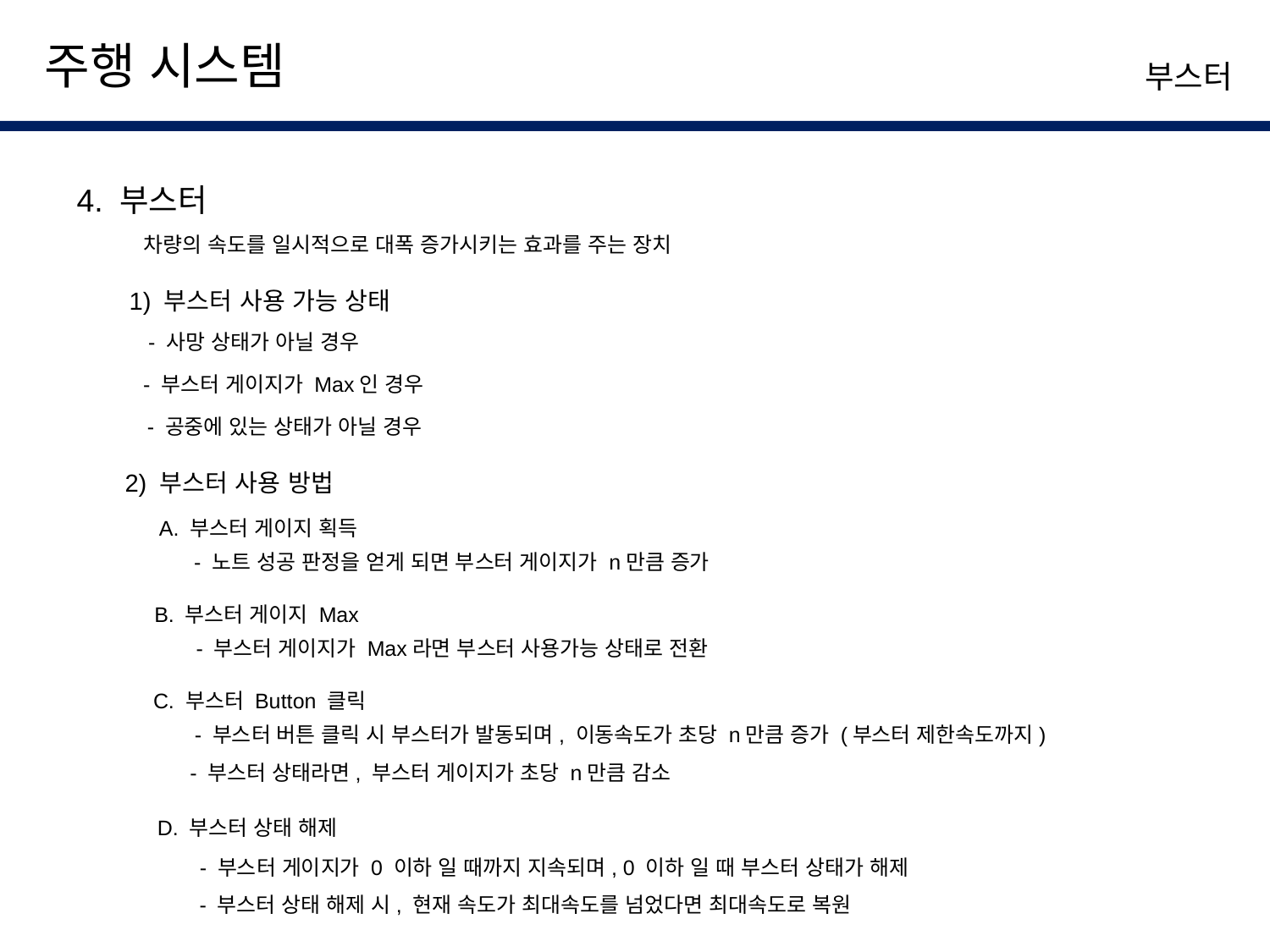

주행 시스템
부스터

4. 부스터
차량의 속도를 일시적으로 대폭 증가시키는 효과를 주는 장치
1) 부스터 사용 가능 상태
- 사망 상태가 아닐 경우
- 부스터 게이지가 Max인 경우
- 공중에 있는 상태가 아닐 경우
2) 부스터 사용 방법
A. 부스터 게이지 획득
- 노트 성공 판정을 얻게 되면 부스터 게이지가 n만큼 증가
B. 부스터 게이지 Max
- 부스터 게이지가 Max라면 부스터 사용가능 상태로 전환
C. 부스터 Button 클릭
- 부스터 버튼 클릭 시 부스터가 발동되며, 이동속도가 초당 n만큼 증가 (부스터 제한속도까지)
- 부스터 상태라면, 부스터 게이지가 초당 n만큼 감소
D. 부스터 상태 해제
- 부스터 게이지가 0 이하 일 때까지 지속되며, 0 이하 일 때 부스터 상태가 해제
- 부스터 상태 해제 시, 현재 속도가 최대속도를 넘었다면 최대속도로 복원